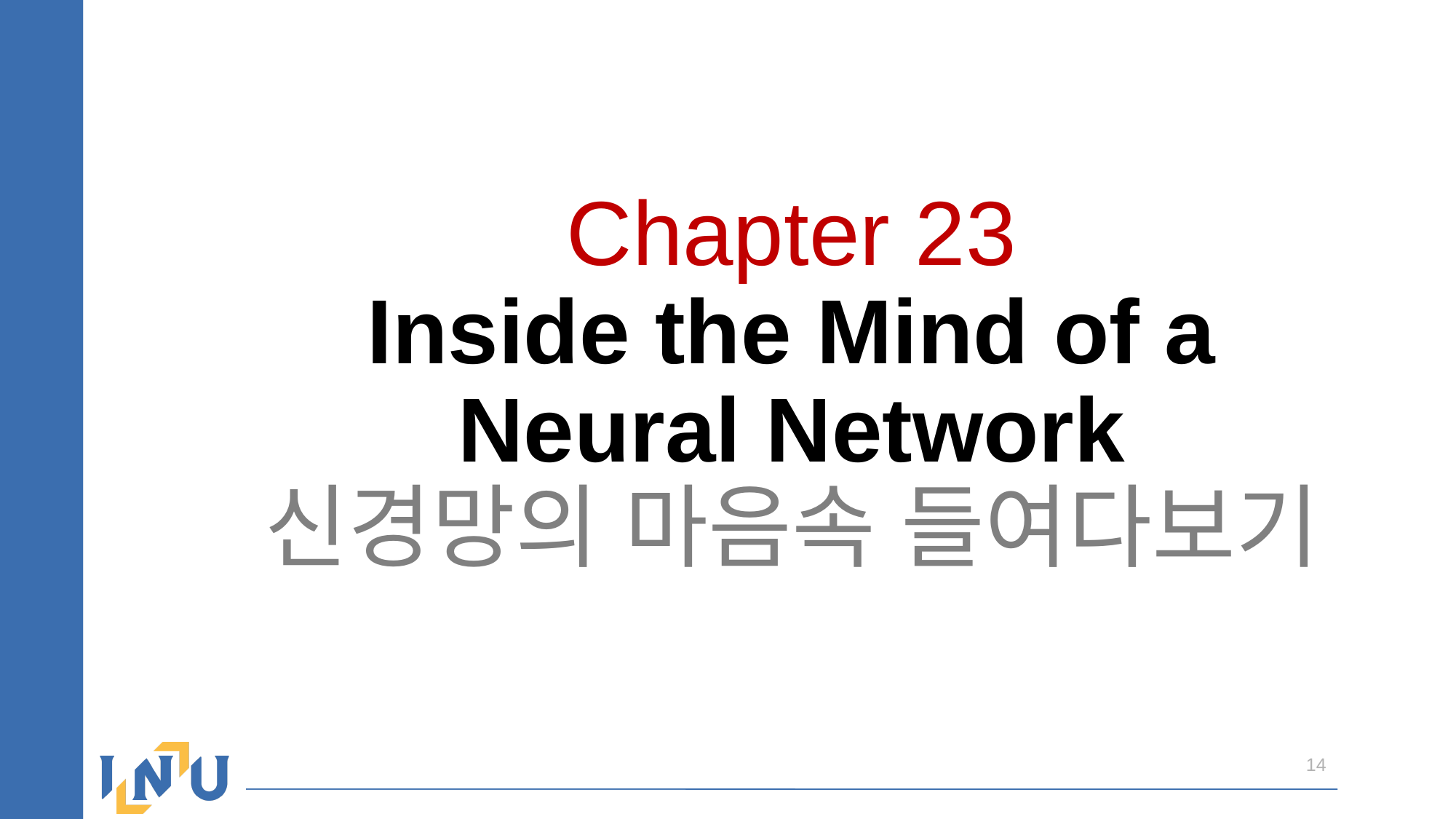

# Chapter 23 Inside the Mind of a Neural Network 신경망의 마음속 들여다보기
14